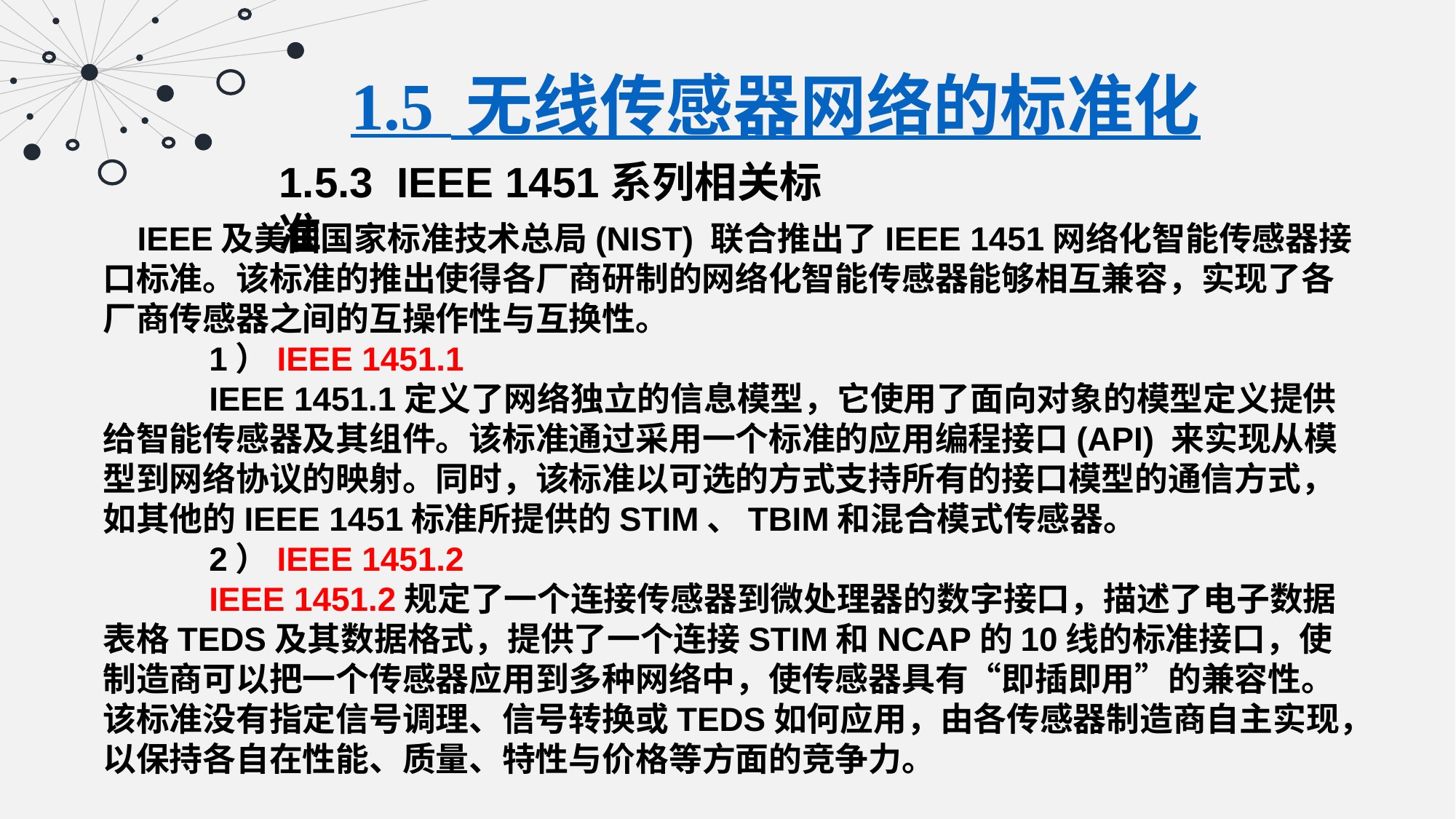

1.5  无线传感器网络的标准化
1.5.3  IEEE 1451系列相关标准
    IEEE及美国国家标准技术总局(NIST) 联合推出了IEEE 1451网络化智能传感器接口标准。该标准的推出使得各厂商研制的网络化智能传感器能够相互兼容，实现了各厂商传感器之间的互操作性与互换性。        1）IEEE 1451.1
        IEEE 1451.1定义了网络独立的信息模型，它使用了面向对象的模型定义提供给智能传感器及其组件。该标准通过采用一个标准的应用编程接口(API) 来实现从模型到网络协议的映射。同时，该标准以可选的方式支持所有的接口模型的通信方式，如其他的IEEE 1451标准所提供的STIM、TBIM和混合模式传感器。        2）IEEE 1451.2        IEEE 1451.2规定了一个连接传感器到微处理器的数字接口，描述了电子数据表格TEDS及其数据格式，提供了一个连接STIM和NCAP的10线的标准接口，使制造商可以把一个传感器应用到多种网络中，使传感器具有“即插即用”的兼容性。该标准没有指定信号调理、信号转换或TEDS如何应用，由各传感器制造商自主实现，以保持各自在性能、质量、特性与价格等方面的竞争力。